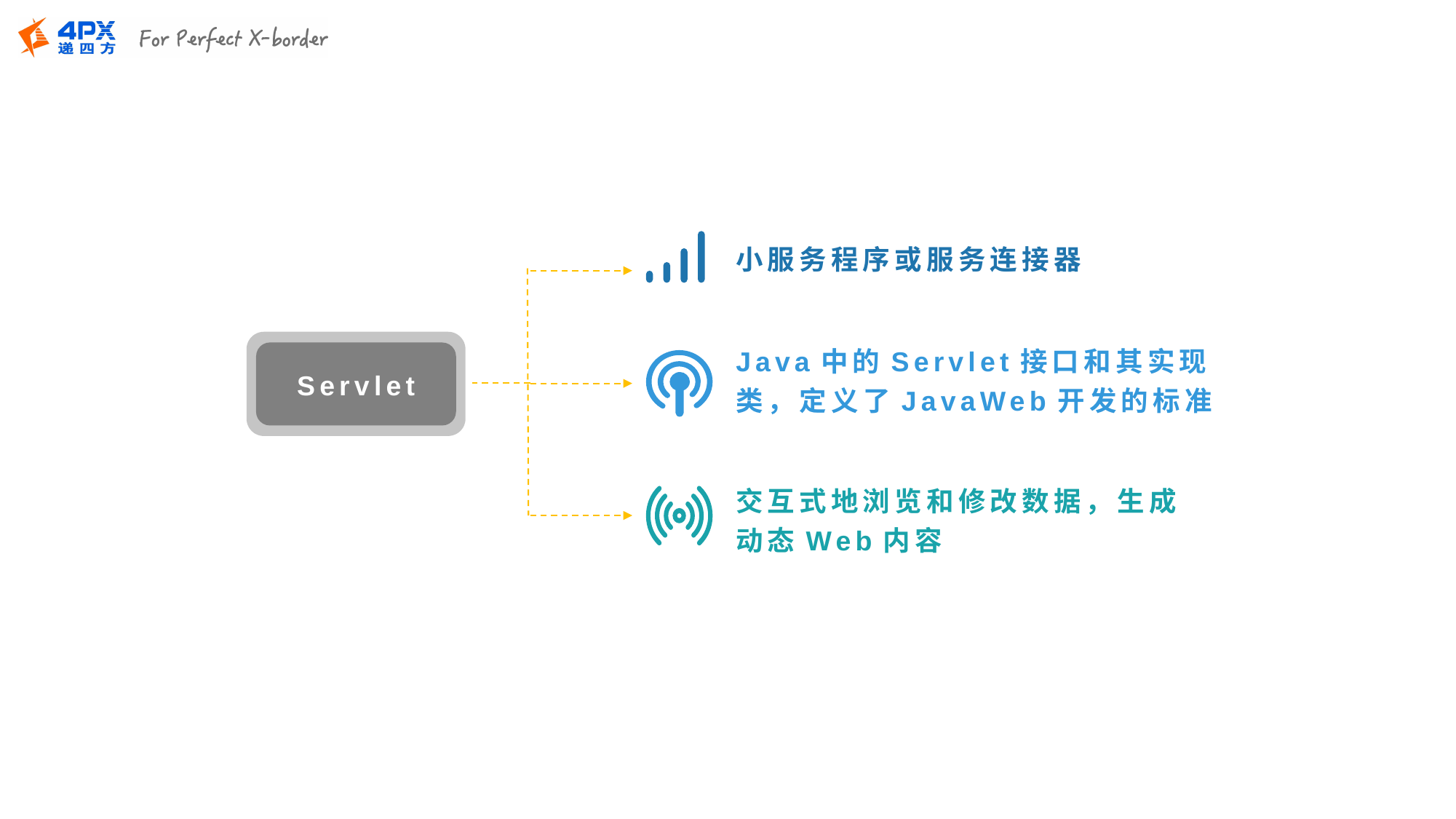

小服务程序或服务连接器

Java中的Servlet接口和其实现类，定义了JavaWeb开发的标准

Servlet

交互式地浏览和修改数据，生成动态Web内容